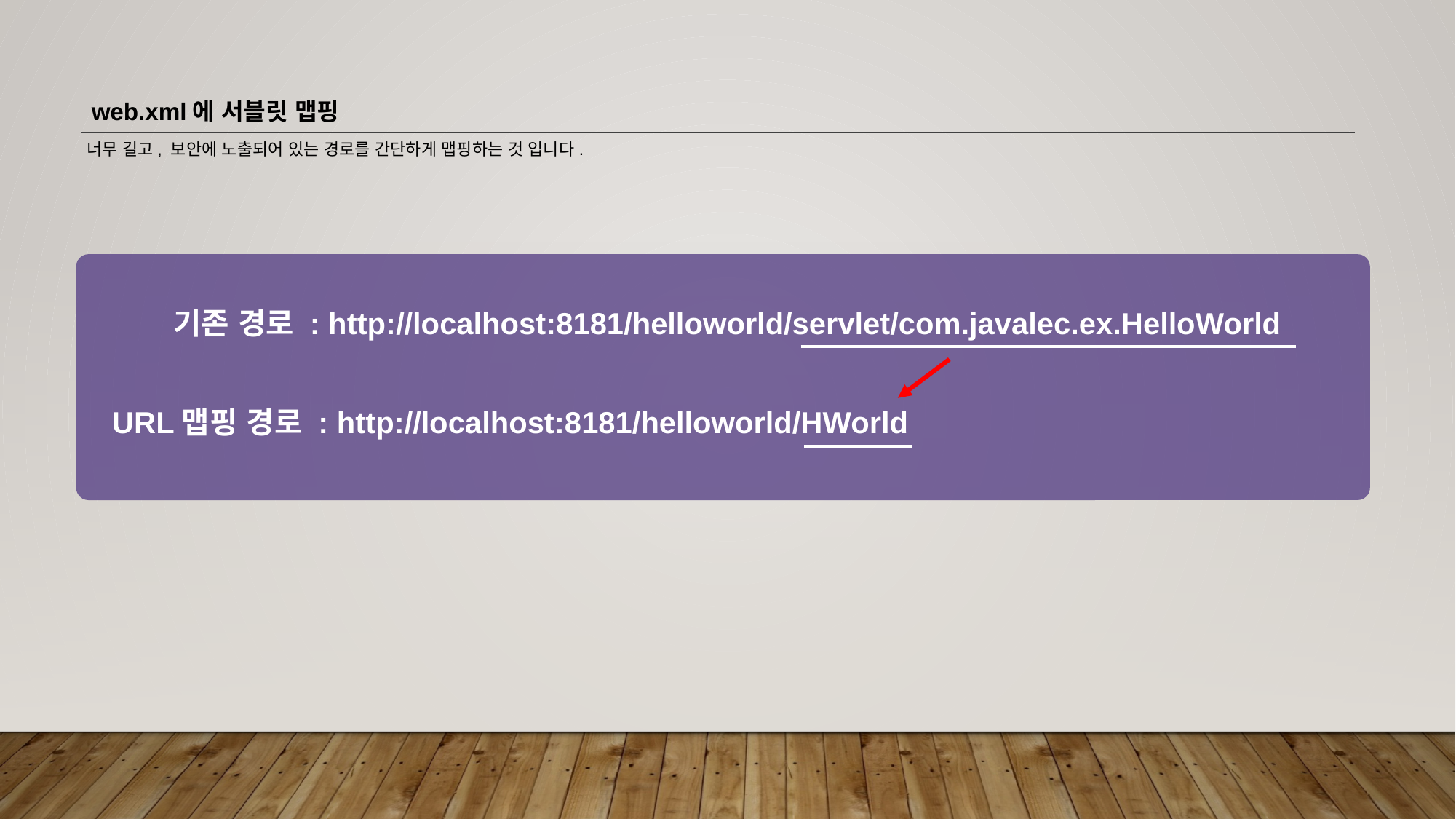

web.xml에 서블릿 맵핑
너무 길고, 보안에 노출되어 있는 경로를 간단하게 맵핑하는 것 입니다.

기존 경로 : http://localhost:8181/helloworld/servlet/com.javalec.ex.HelloWorld
URL맵핑 경로 : http://localhost:8181/helloworld/HWorld